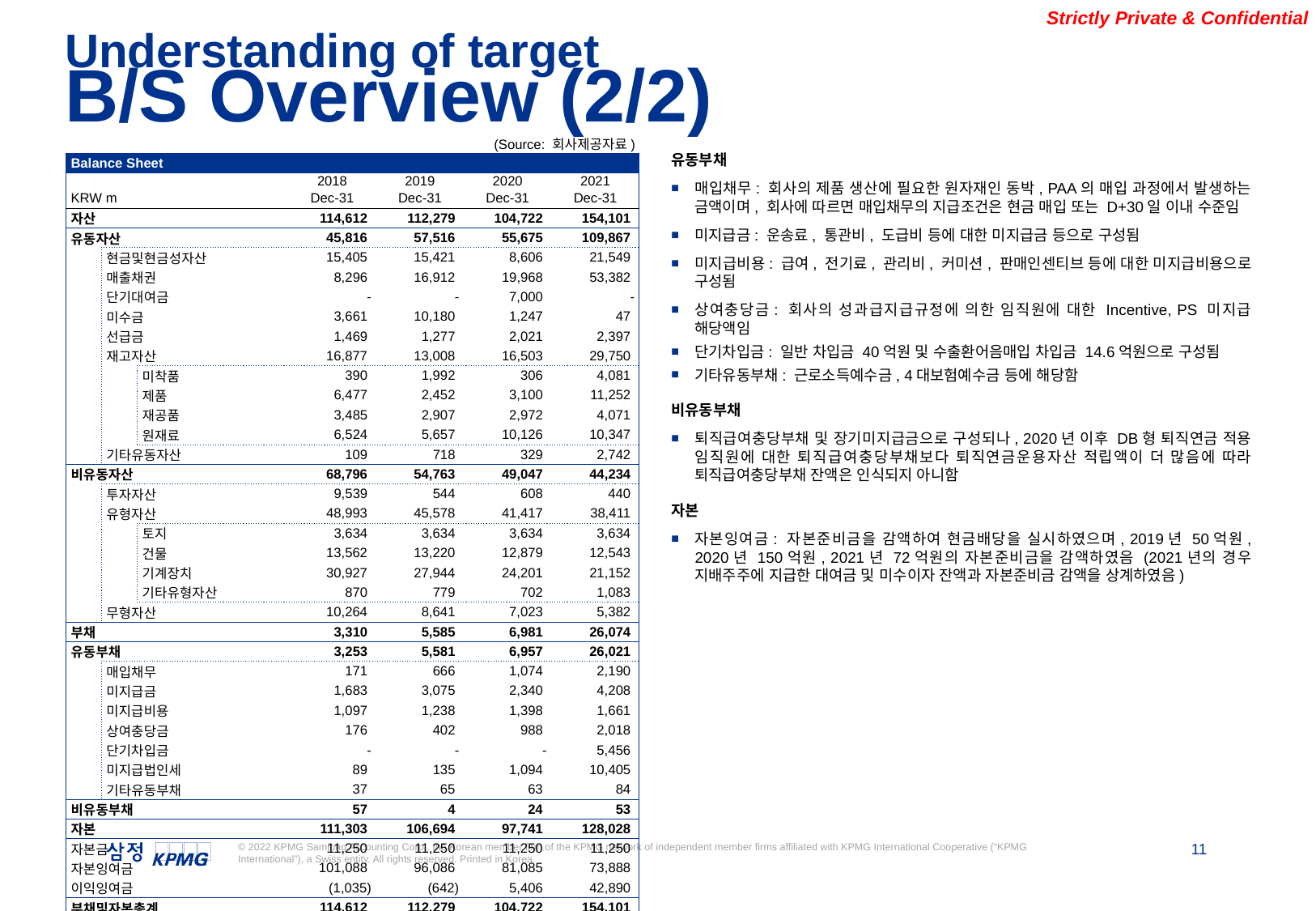

Understanding of target
B/S Overview (2/2)
(Source: 회사제공자료)
| Balance Sheet |  |  |  |  |  |  |
| --- | --- | --- | --- | --- | --- | --- |
|  |  |  | 2018 | 2019 | 2020 | 2021 |
| KRW m |  |  | Dec-31 | Dec-31 | Dec-31 | Dec-31 |
| 자산 |  |  | 114,612 | 112,279 | 104,722 | 154,101 |
| 유동자산 |  |  | 45,816 | 57,516 | 55,675 | 109,867 |
|  | 현금및현금성자산 |  | 15,405 | 15,421 | 8,606 | 21,549 |
|  | 매출채권 |  | 8,296 | 16,912 | 19,968 | 53,382 |
|  | 단기대여금 |  | - | - | 7,000 | - |
|  | 미수금 |  | 3,661 | 10,180 | 1,247 | 47 |
|  | 선급금 |  | 1,469 | 1,277 | 2,021 | 2,397 |
|  | 재고자산 |  | 16,877 | 13,008 | 16,503 | 29,750 |
|  |  | 미착품 | 390 | 1,992 | 306 | 4,081 |
|  |  | 제품 | 6,477 | 2,452 | 3,100 | 11,252 |
|  |  | 재공품 | 3,485 | 2,907 | 2,972 | 4,071 |
|  |  | 원재료 | 6,524 | 5,657 | 10,126 | 10,347 |
|  | 기타유동자산 |  | 109 | 718 | 329 | 2,742 |
| 비유동자산 |  |  | 68,796 | 54,763 | 49,047 | 44,234 |
|  | 투자자산 |  | 9,539 | 544 | 608 | 440 |
|  | 유형자산 |  | 48,993 | 45,578 | 41,417 | 38,411 |
|  |  | 토지 | 3,634 | 3,634 | 3,634 | 3,634 |
|  |  | 건물 | 13,562 | 13,220 | 12,879 | 12,543 |
|  |  | 기계장치 | 30,927 | 27,944 | 24,201 | 21,152 |
|  |  | 기타유형자산 | 870 | 779 | 702 | 1,083 |
|  | 무형자산 |  | 10,264 | 8,641 | 7,023 | 5,382 |
| 부채 |  |  | 3,310 | 5,585 | 6,981 | 26,074 |
| 유동부채 |  |  | 3,253 | 5,581 | 6,957 | 26,021 |
|  | 매입채무 |  | 171 | 666 | 1,074 | 2,190 |
|  | 미지급금 |  | 1,683 | 3,075 | 2,340 | 4,208 |
|  | 미지급비용 |  | 1,097 | 1,238 | 1,398 | 1,661 |
|  | 상여충당금 |  | 176 | 402 | 988 | 2,018 |
|  | 단기차입금 |  | - | - | - | 5,456 |
|  | 미지급법인세 |  | 89 | 135 | 1,094 | 10,405 |
|  | 기타유동부채 |  | 37 | 65 | 63 | 84 |
| 비유동부채 |  |  | 57 | 4 | 24 | 53 |
| 자본 |  |  | 111,303 | 106,694 | 97,741 | 128,028 |
| 자본금 |  |  | 11,250 | 11,250 | 11,250 | 11,250 |
| 자본잉여금 |  |  | 101,088 | 96,086 | 81,085 | 73,888 |
| 이익잉여금 |  |  | (1,035) | (642) | 5,406 | 42,890 |
| 부채및자본총계 |  |  | 114,612 | 112,279 | 104,722 | 154,101 |
유동부채
매입채무: 회사의 제품 생산에 필요한 원자재인 동박, PAA의 매입 과정에서 발생하는 금액이며, 회사에 따르면 매입채무의 지급조건은 현금 매입 또는 D+30일 이내 수준임
미지급금: 운송료, 통관비, 도급비 등에 대한 미지급금 등으로 구성됨
미지급비용: 급여, 전기료, 관리비, 커미션, 판매인센티브 등에 대한 미지급비용으로 구성됨
상여충당금: 회사의 성과급지급규정에 의한 임직원에 대한 Incentive, PS 미지급 해당액임
단기차입금: 일반 차입금 40억원 및 수출환어음매입 차입금 14.6억원으로 구성됨
기타유동부채: 근로소득예수금, 4대보험예수금 등에 해당함
비유동부채
퇴직급여충당부채 및 장기미지급금으로 구성되나, 2020년 이후 DB형 퇴직연금 적용 임직원에 대한 퇴직급여충당부채보다 퇴직연금운용자산 적립액이 더 많음에 따라 퇴직급여충당부채 잔액은 인식되지 아니함
자본
자본잉여금: 자본준비금을 감액하여 현금배당을 실시하였으며, 2019년 50억원, 2020년 150억원, 2021년 72억원의 자본준비금을 감액하였음 (2021년의 경우 지배주주에 지급한 대여금 및 미수이자 잔액과 자본준비금 감액을 상계하였음)